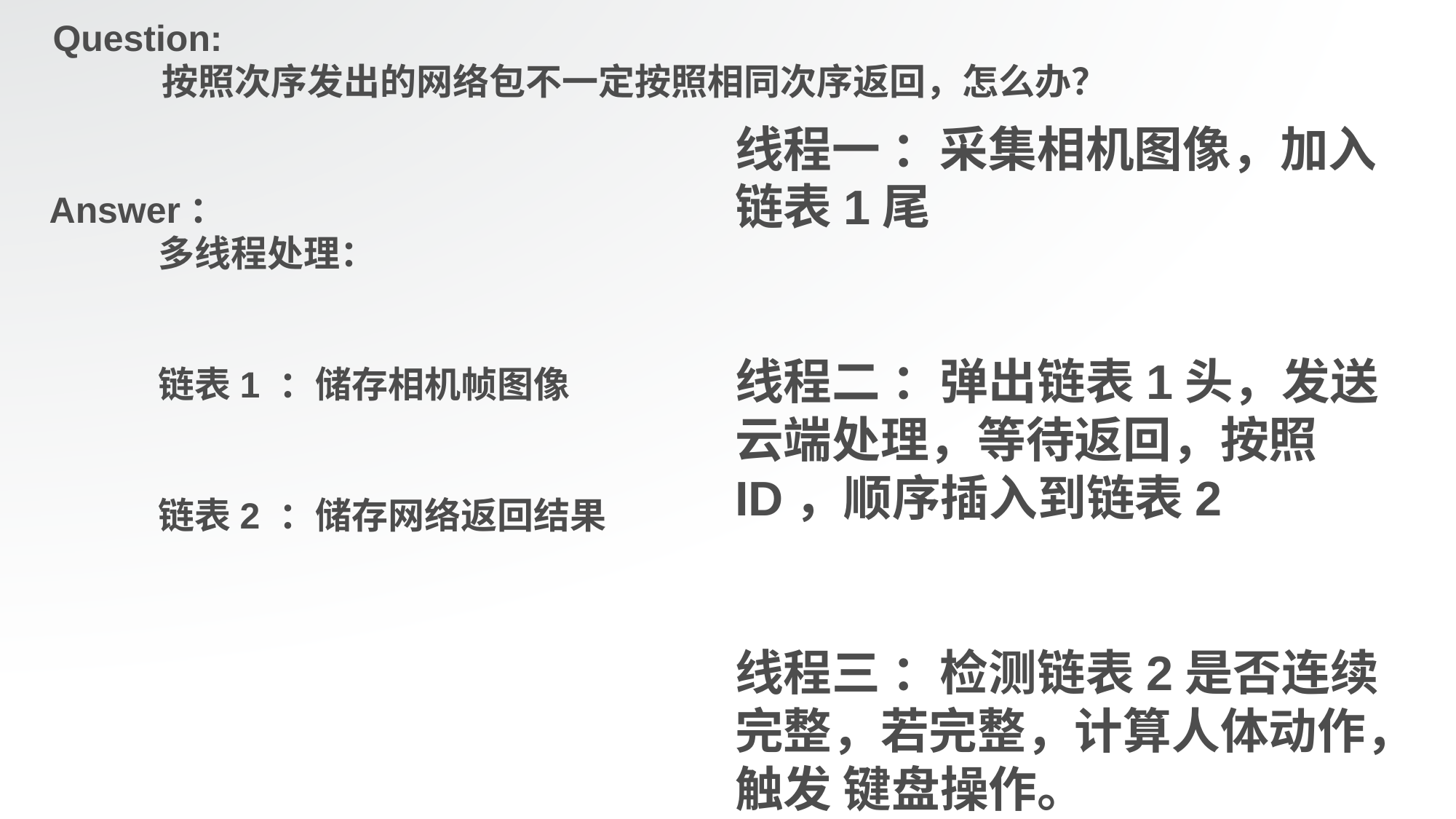

Question:
	按照次序发出的网络包不一定按照相同次序返回，怎么办？
线程一 ：采集相机图像，加入链表1尾

线程二 ：弹出链表1头，发送云端处理，等待返回，按照ID，顺序插入到链表2

线程三 ：检测链表2是否连续完整，若完整，计算人体动作，触发 键盘操作。

Answer：
	多线程处理：

	链表1 ：储存相机帧图像

	链表2 ：储存网络返回结果